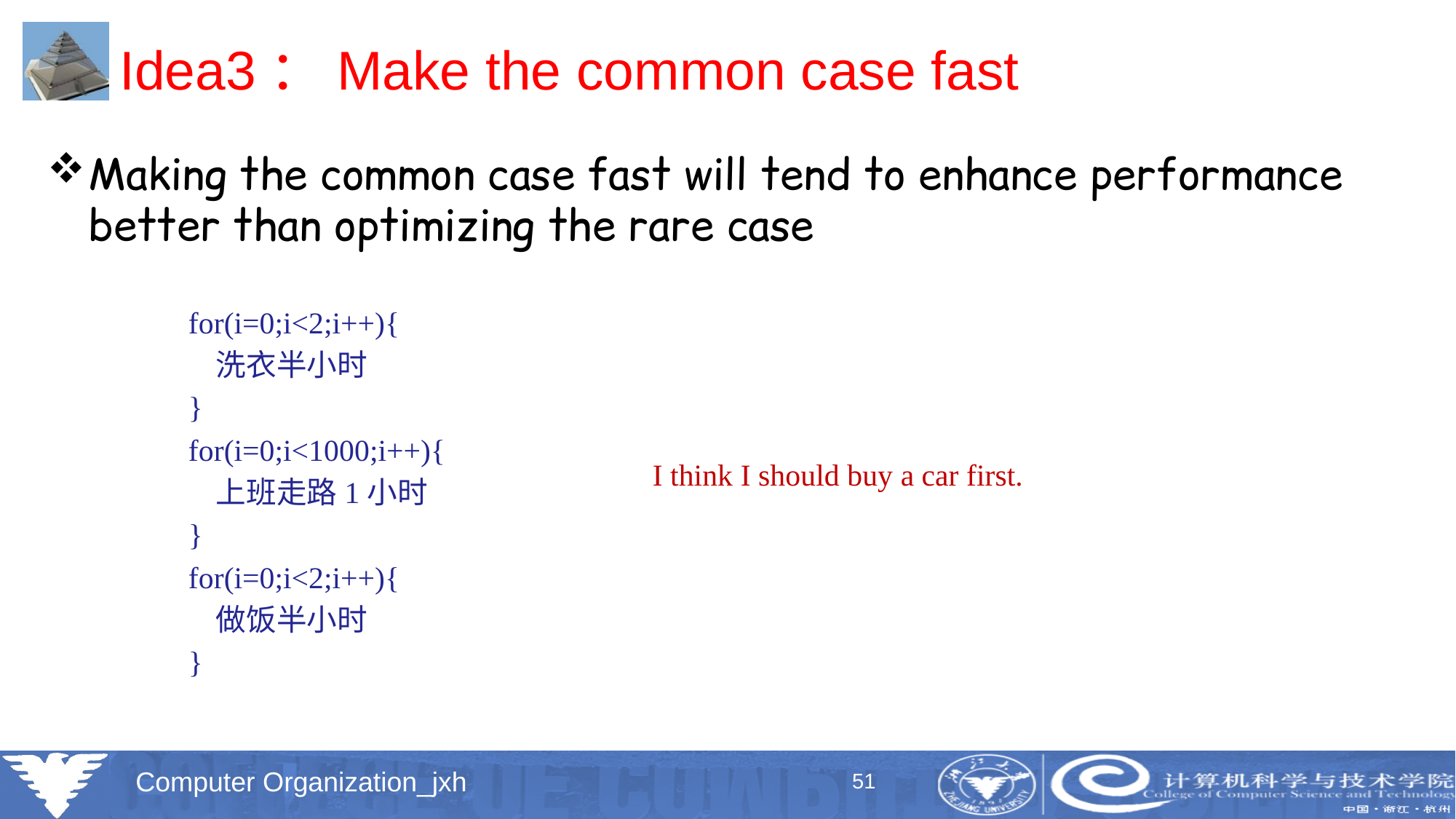

# Idea3：Make the common case fast
Making the common case fast will tend to enhance performance better than optimizing the rare case
for(i=0;i<2;i++){
   洗衣半小时
}
for(i=0;i<1000;i++){
   上班走路1小时
}
for(i=0;i<2;i++){
   做饭半小时
}
I think I should buy a car first.